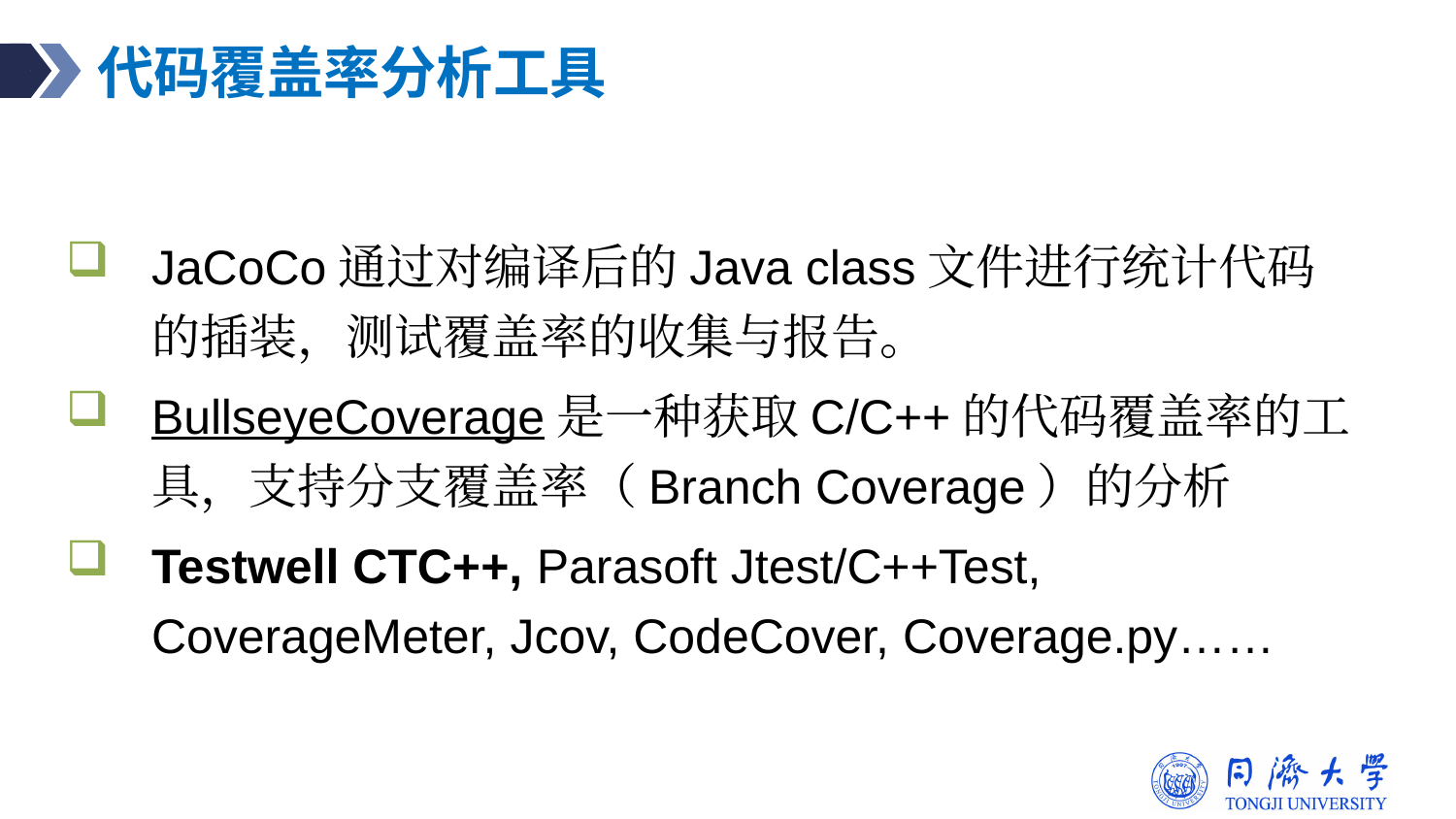

# 代码覆盖率分析工具
JaCoCo通过对编译后的Java class文件进行统计代码的插装，测试覆盖率的收集与报告。
BullseyeCoverage是一种获取C/C++的代码覆盖率的工具，支持分支覆盖率（Branch Coverage）的分析
Testwell CTC++, Parasoft Jtest/C++Test, CoverageMeter, Jcov, CodeCover, Coverage.py……